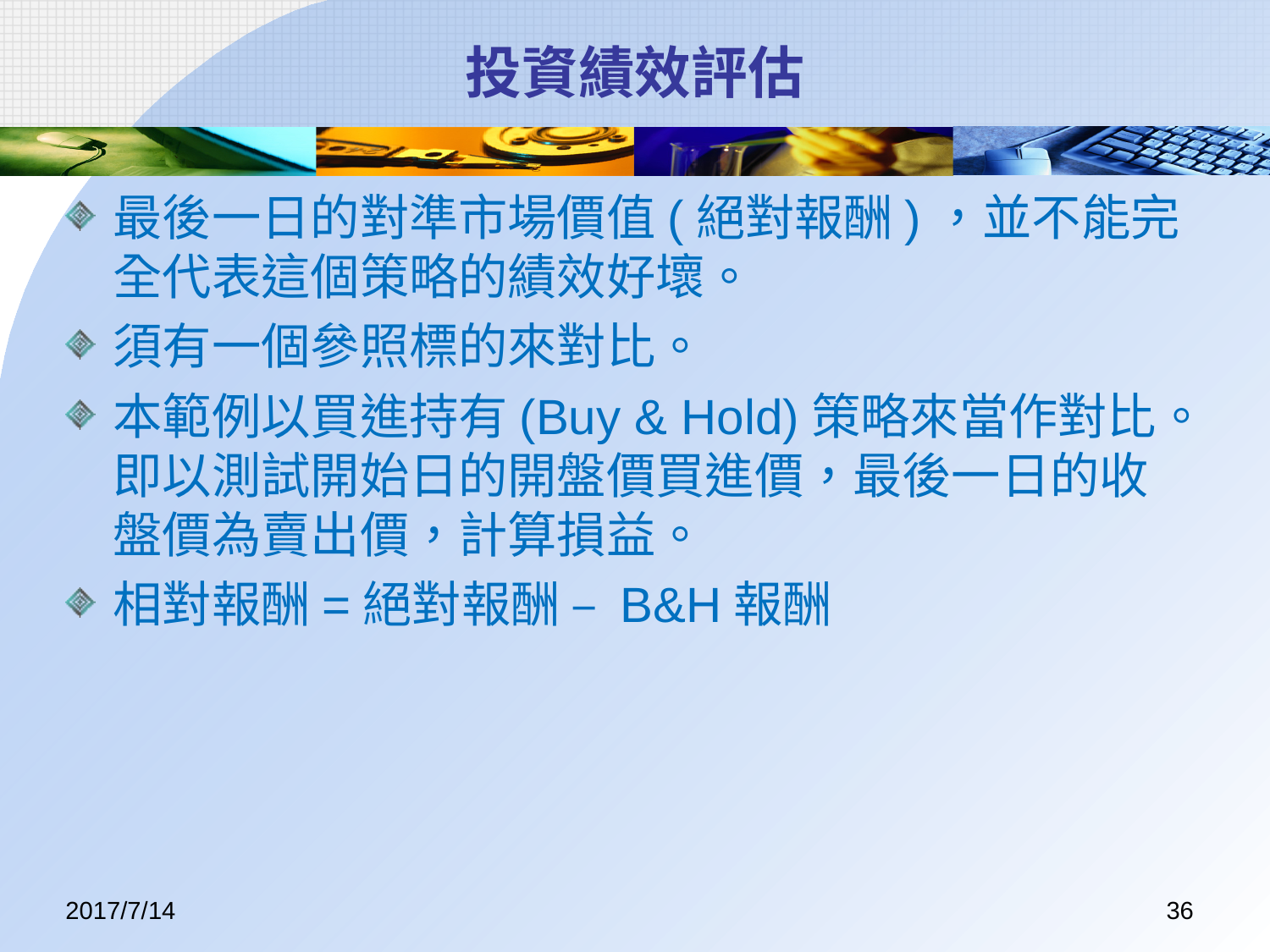

# 投資績效評估
最後一日的對準市場價值(絕對報酬)，並不能完全代表這個策略的績效好壞。
須有一個參照標的來對比。
本範例以買進持有(Buy & Hold)策略來當作對比。即以測試開始日的開盤價買進價，最後一日的收盤價為賣出價，計算損益。
相對報酬=絕對報酬 – B&H報酬

2017/7/14
36